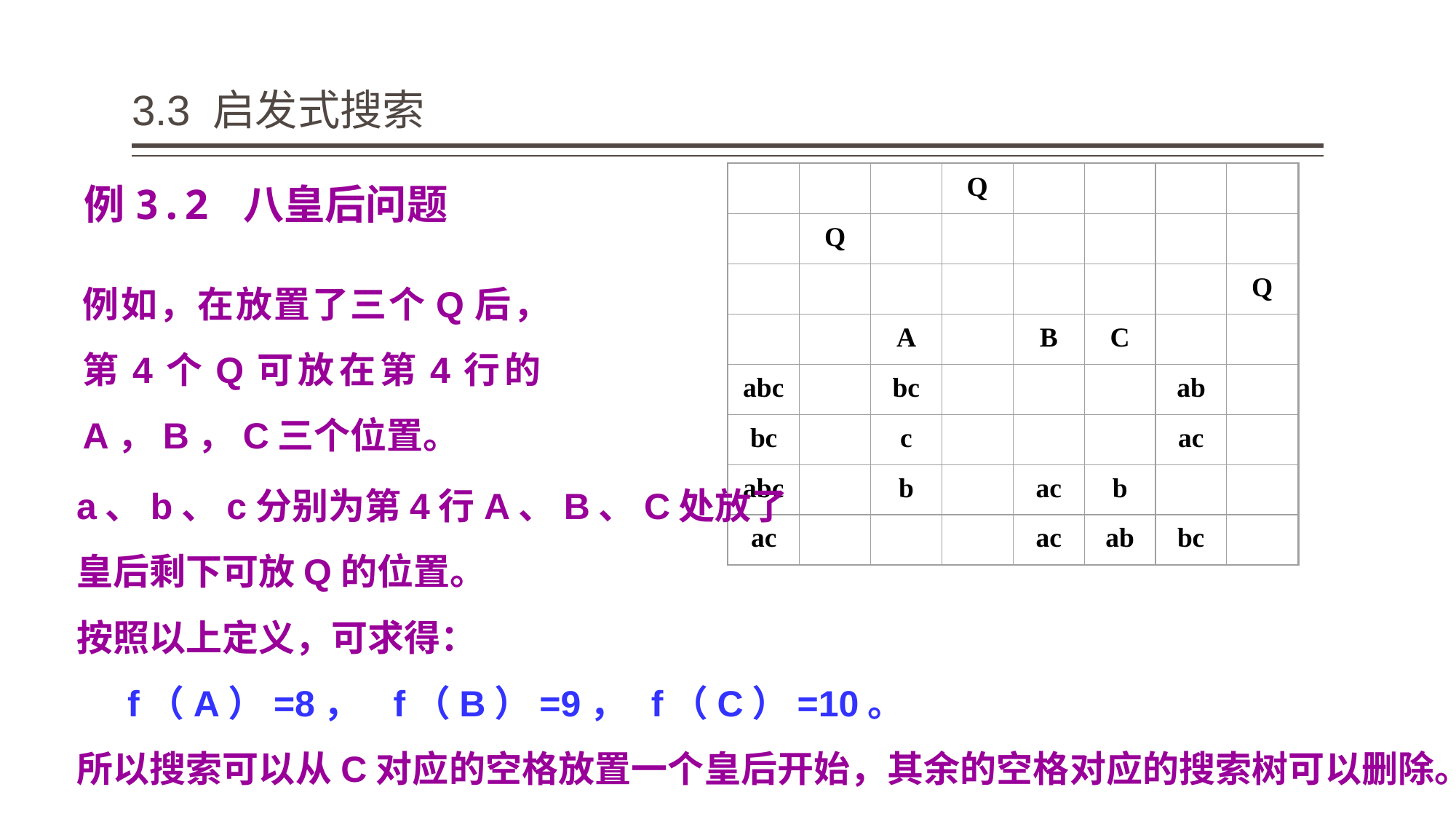

# 3.3 启发式搜索

Q

Q

Q

A

B

C

abc

bc

ab

bc

c

ac

abc

b

ac

b

ac

ac

ab

bc

例3.2 八皇后问题
例如，在放置了三个Q后，第4个Q可放在第4行的A，B，C三个位置。
a、b、c分别为第4行A、B、C处放了
皇后剩下可放Q的位置。
按照以上定义，可求得：
     f（A）=8，   f（B）=9，  f（C）=10。
所以搜索可以从C对应的空格放置一个皇后开始，其余的空格对应的搜索树可以删除。
60